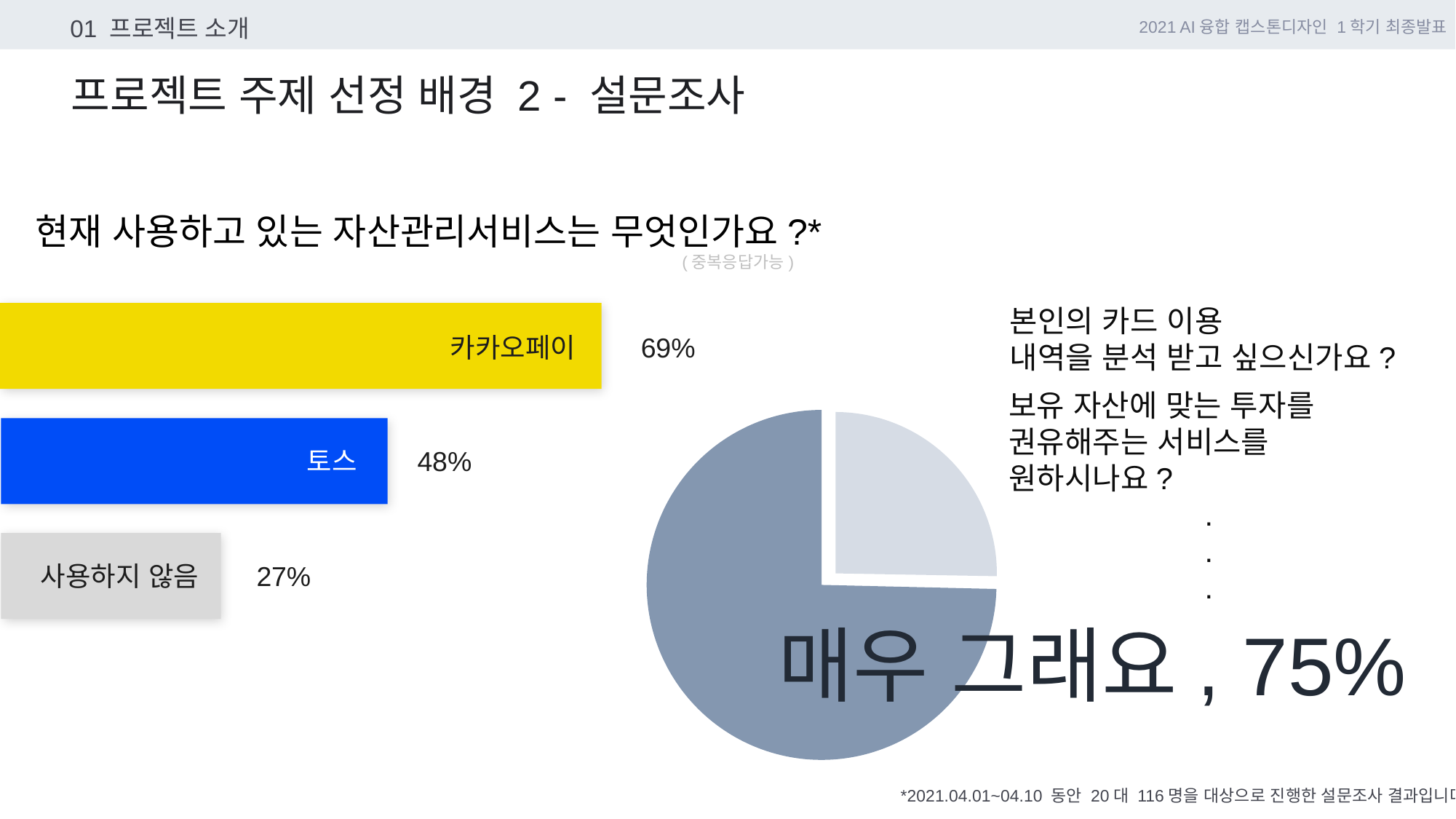

01 프로젝트 소개
2021 AI융합 캡스톤디자인 1학기 최종발표
프로젝트 주제 선정 배경 2 - 설문조사
현재 사용하고 있는 자산관리서비스는 무엇인가요?*
(중복응답가능)

카카오페이
69%

토스
48%

사용하지 않음
27%
본인의 카드 이용
내역을 분석 받고 싶으신가요?
보유 자산에 맞는 투자를
권유해주는 서비스를 원하시나요?
.
.
.

매우 그래요, 75%
*2021.04.01~04.10 동안 20대 116명을 대상으로 진행한 설문조사 결과입니다